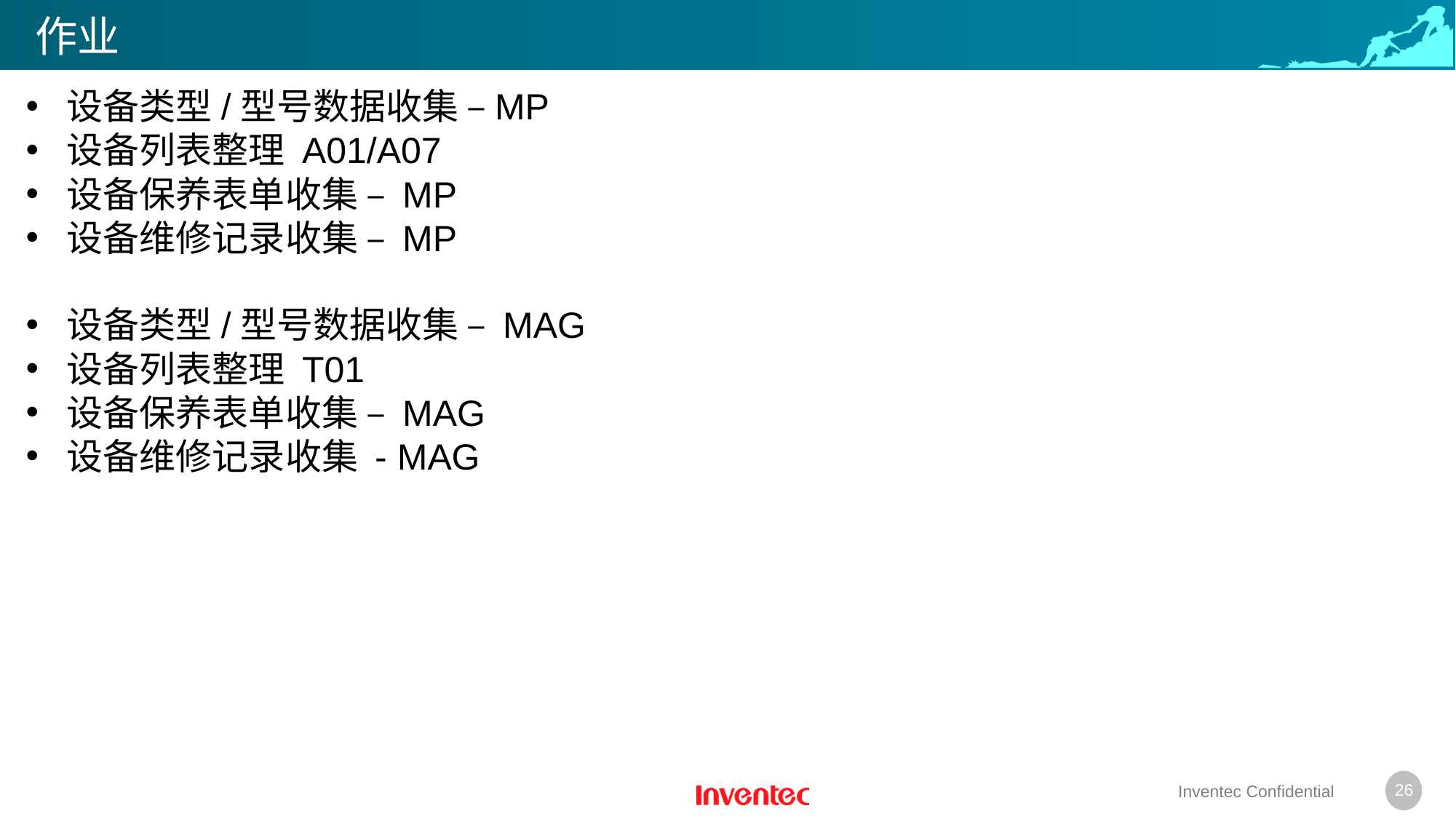

# 作业
设备类型/型号数据收集 –MP
设备列表整理 A01/A07
设备保养表单收集 – MP
设备维修记录收集 – MP

设备类型/型号数据收集 – MAG
设备列表整理 T01
设备保养表单收集 – MAG
设备维修记录收集 - MAG